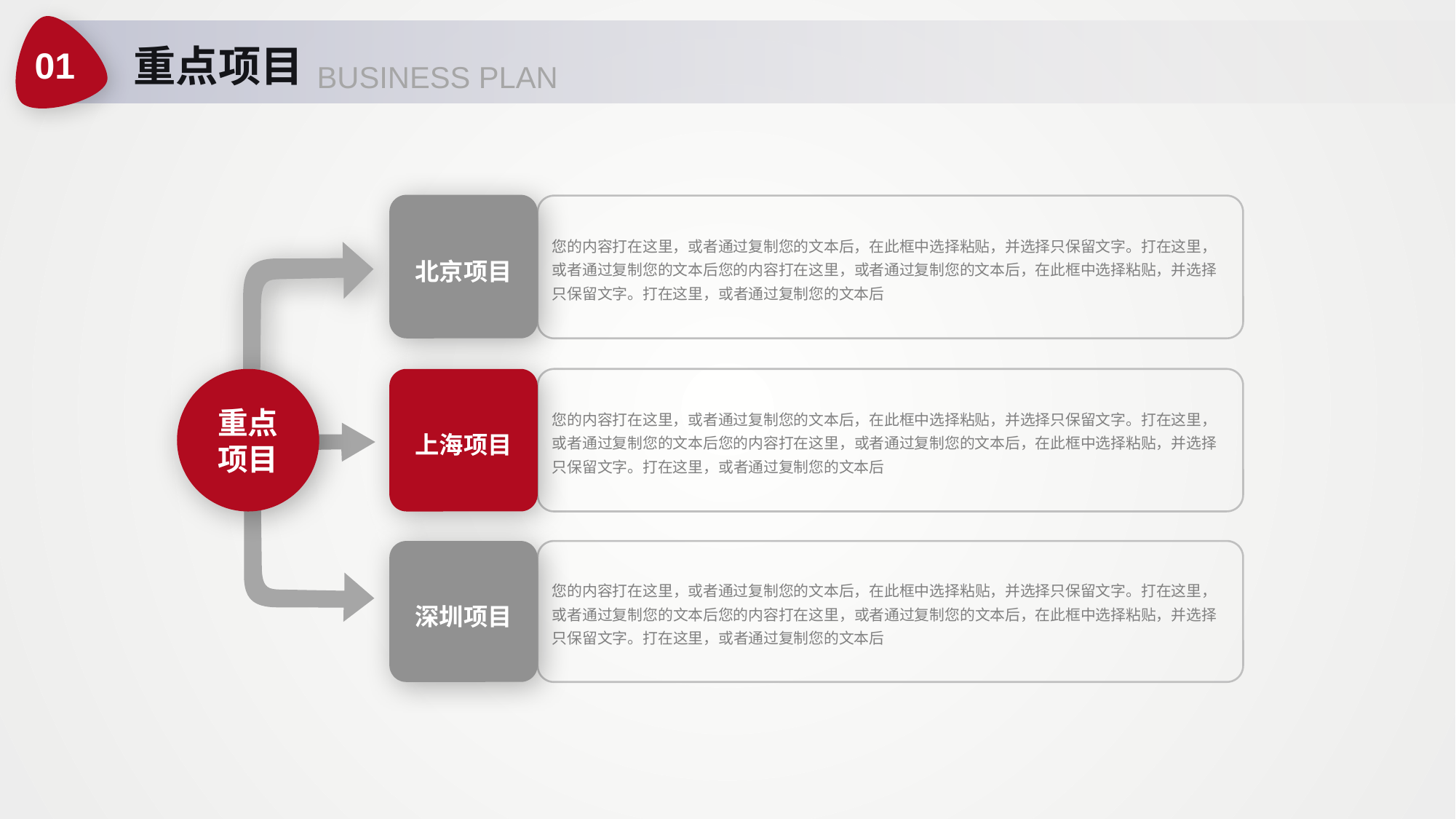

01

重点项目
BUSINESS PLAN
北京项目
您的内容打在这里，或者通过复制您的文本后，在此框中选择粘贴，并选择只保留文字。打在这里，或者通过复制您的文本后您的内容打在这里，或者通过复制您的文本后，在此框中选择粘贴，并选择只保留文字。打在这里，或者通过复制您的文本后

重点项目
上海项目
您的内容打在这里，或者通过复制您的文本后，在此框中选择粘贴，并选择只保留文字。打在这里，或者通过复制您的文本后您的内容打在这里，或者通过复制您的文本后，在此框中选择粘贴，并选择只保留文字。打在这里，或者通过复制您的文本后

深圳项目
您的内容打在这里，或者通过复制您的文本后，在此框中选择粘贴，并选择只保留文字。打在这里，或者通过复制您的文本后您的内容打在这里，或者通过复制您的文本后，在此框中选择粘贴，并选择只保留文字。打在这里，或者通过复制您的文本后